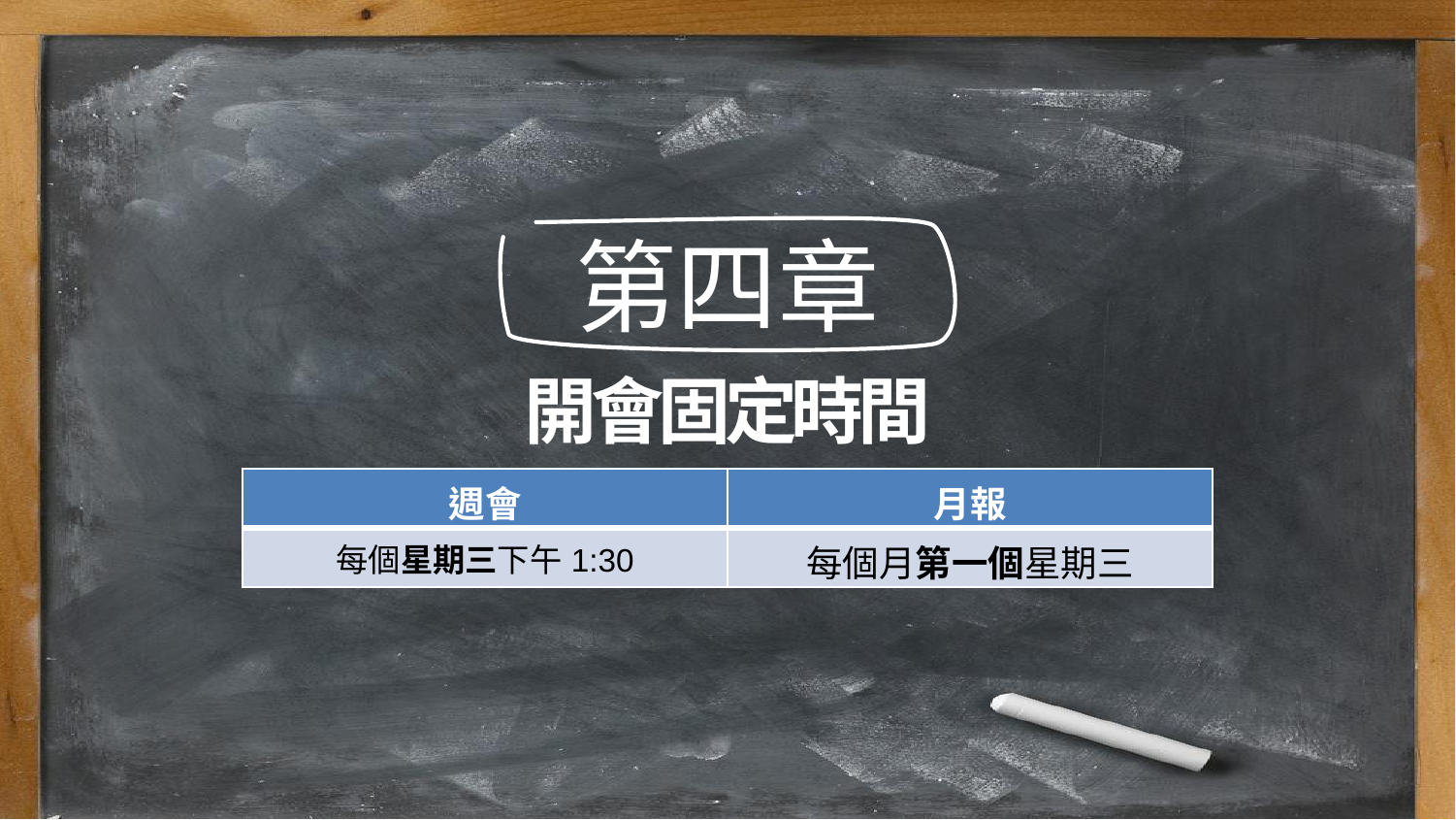

第四章
開會固定時間
| 週會 | 月報 |
| --- | --- |
| 每個星期三下午1:30 | 每個月第一個星期三 |